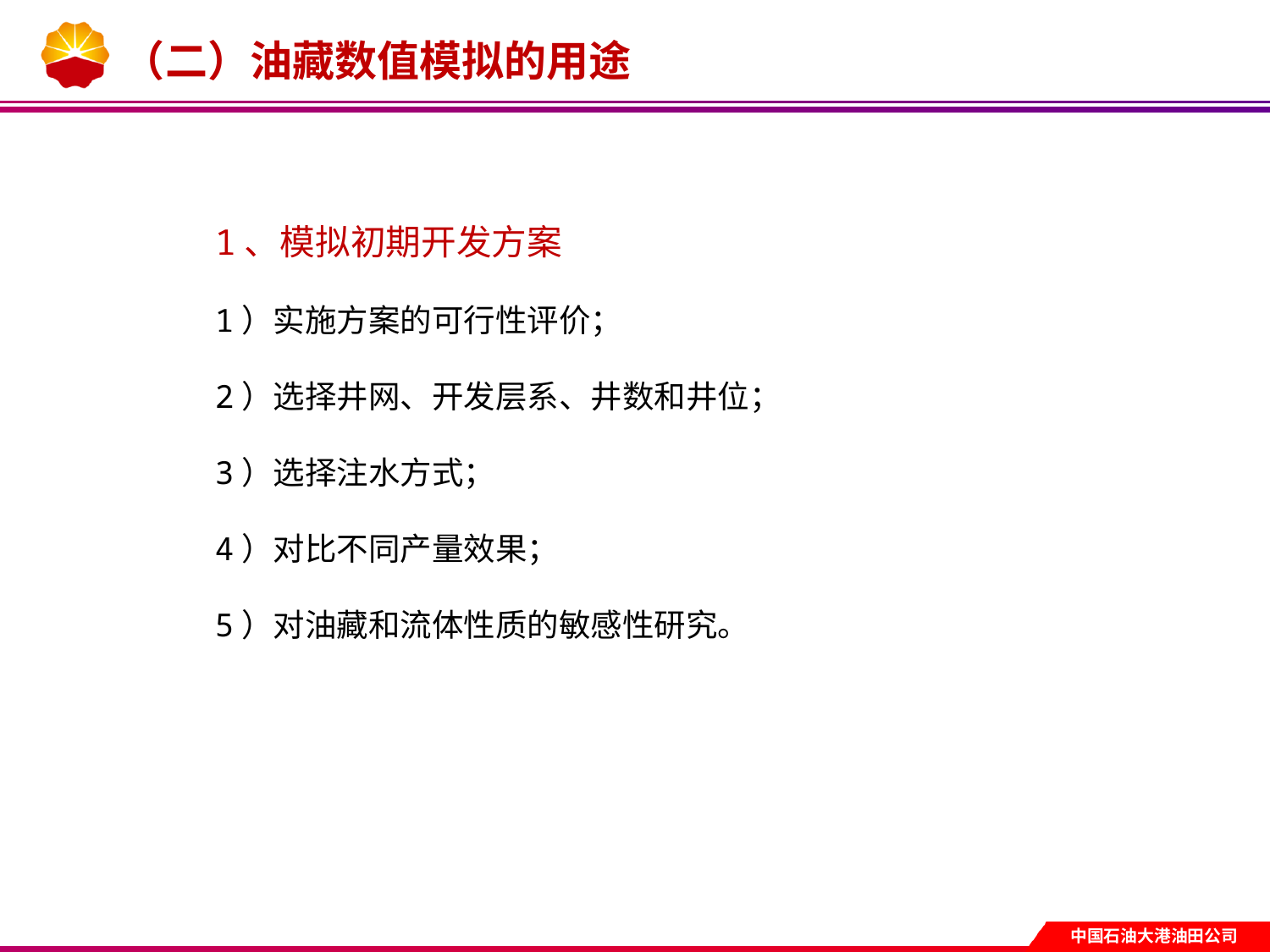

# （二）油藏数值模拟的用途
1、模拟初期开发方案
1）实施方案的可行性评价；
2）选择井网、开发层系、井数和井位；
3）选择注水方式；
4）对比不同产量效果；
5）对油藏和流体性质的敏感性研究。